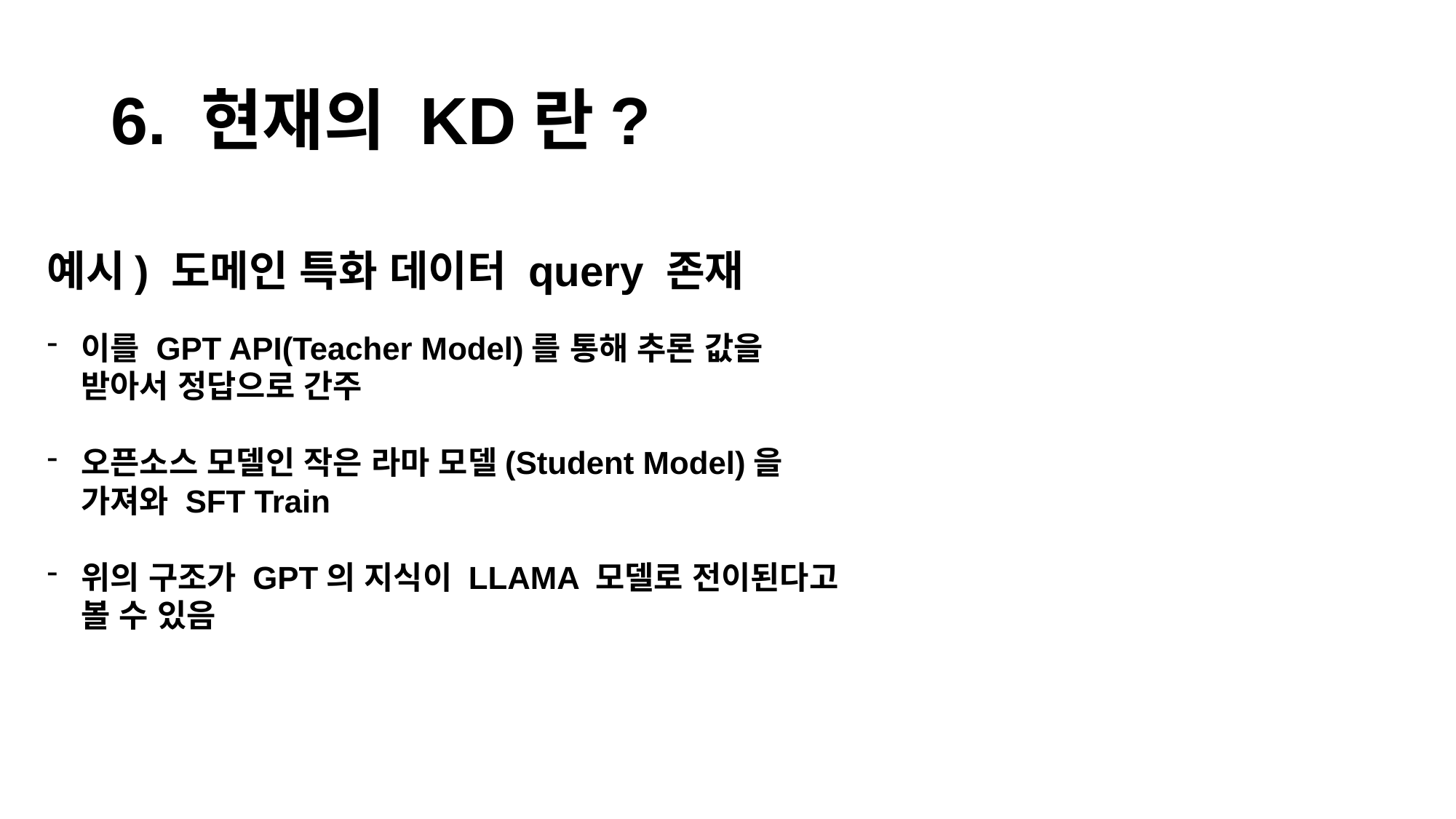

# 6. 현재의 KD란?
예시) 도메인 특화 데이터 query 존재

이를 GPT API(Teacher Model)를 통해 추론 값을 받아서 정답으로 간주

오픈소스 모델인 작은 라마 모델(Student Model)을 가져와 SFT Train

위의 구조가 GPT의 지식이 LLAMA 모델로 전이된다고 볼 수 있음